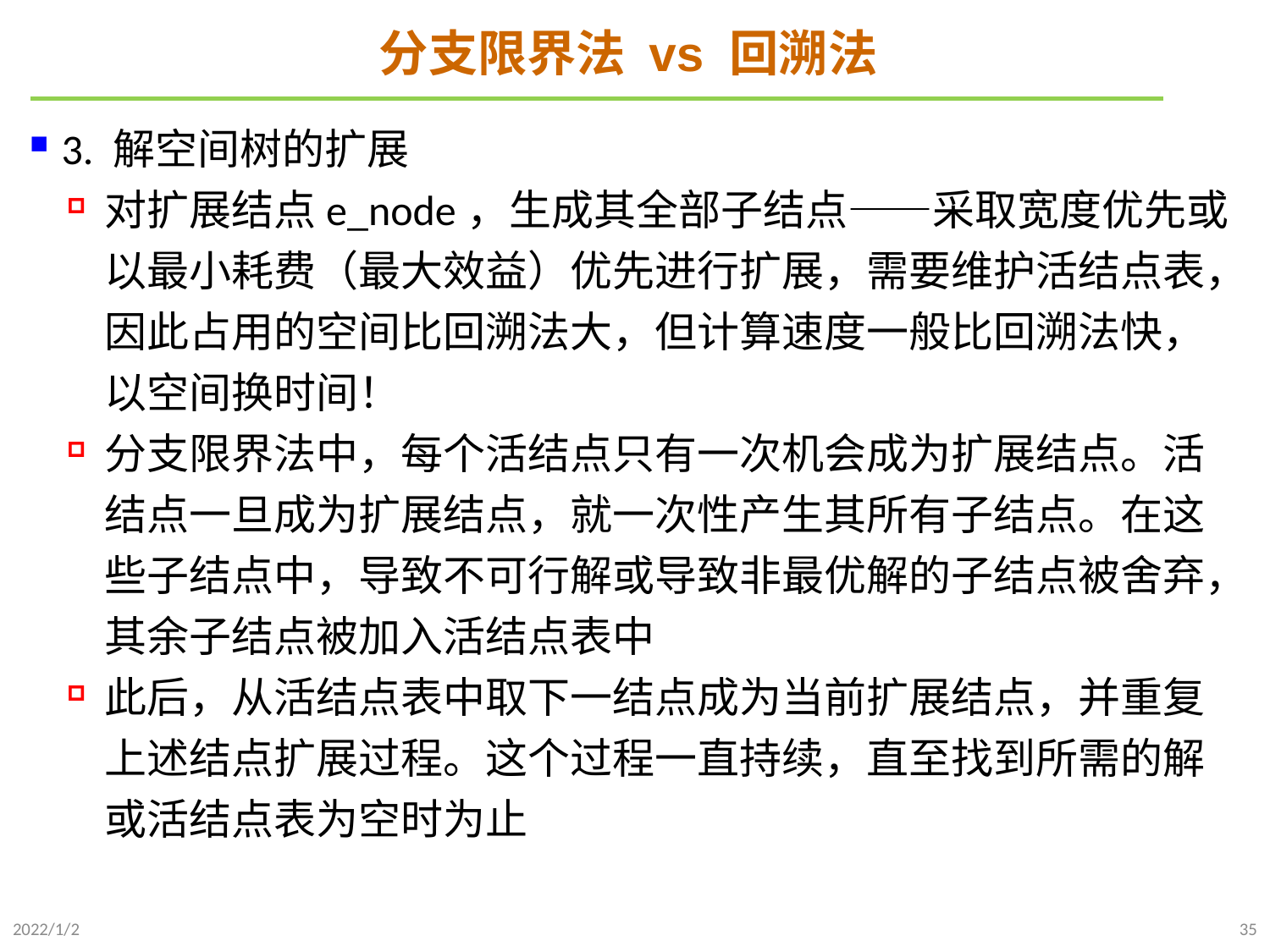

# 分支限界法 vs 回溯法
3. 解空间树的扩展
对扩展结点e_node，生成其全部子结点——采取宽度优先或以最小耗费（最大效益）优先进行扩展，需要维护活结点表，因此占用的空间比回溯法大，但计算速度一般比回溯法快，以空间换时间！
分支限界法中，每个活结点只有一次机会成为扩展结点。活结点一旦成为扩展结点，就一次性产生其所有子结点。在这些子结点中，导致不可行解或导致非最优解的子结点被舍弃，其余子结点被加入活结点表中
此后，从活结点表中取下一结点成为当前扩展结点，并重复上述结点扩展过程。这个过程一直持续，直至找到所需的解或活结点表为空时为止

2022/1/2
35